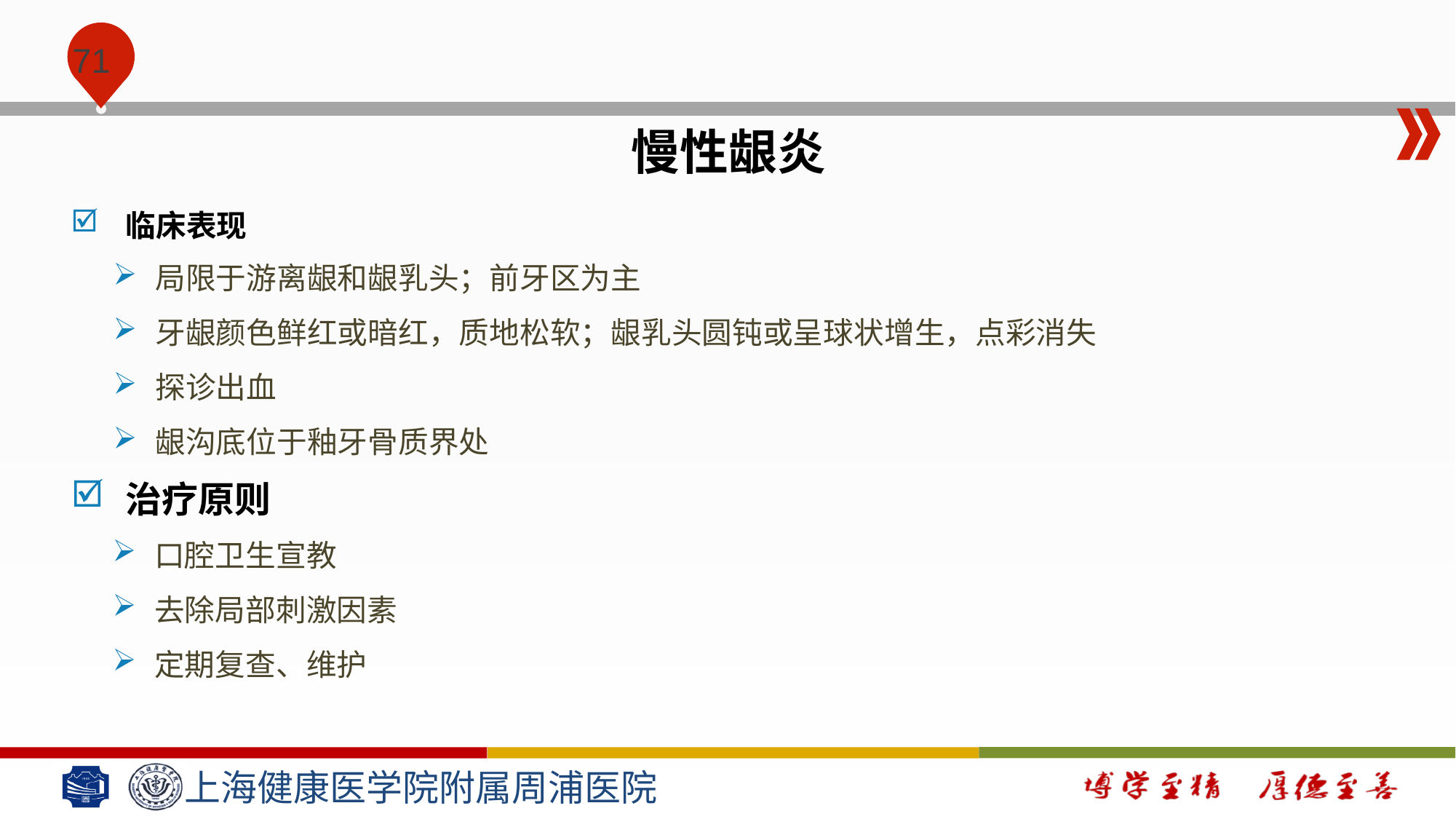

#
慢性龈炎
临床表现
局限于游离龈和龈乳头；前牙区为主
牙龈颜色鲜红或暗红，质地松软；龈乳头圆钝或呈球状增生，点彩消失
探诊出血
龈沟底位于釉牙骨质界处
治疗原则
口腔卫生宣教
去除局部刺激因素
定期复查、维护